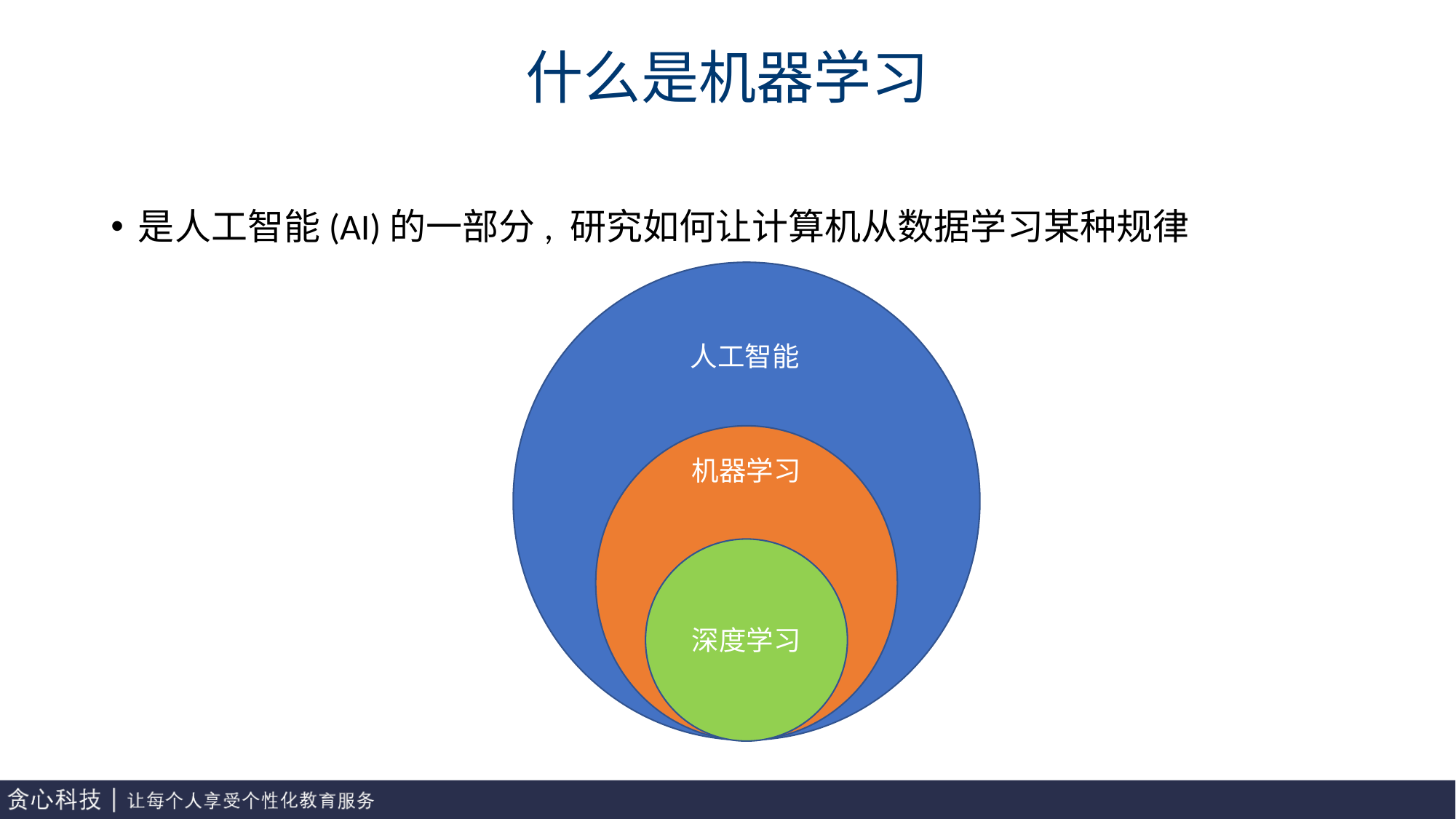

# 什么是机器学习
是人工智能(AI)的一部分, 研究如何让计算机从数据学习某种规律

人工智能
机器学习
深度学习